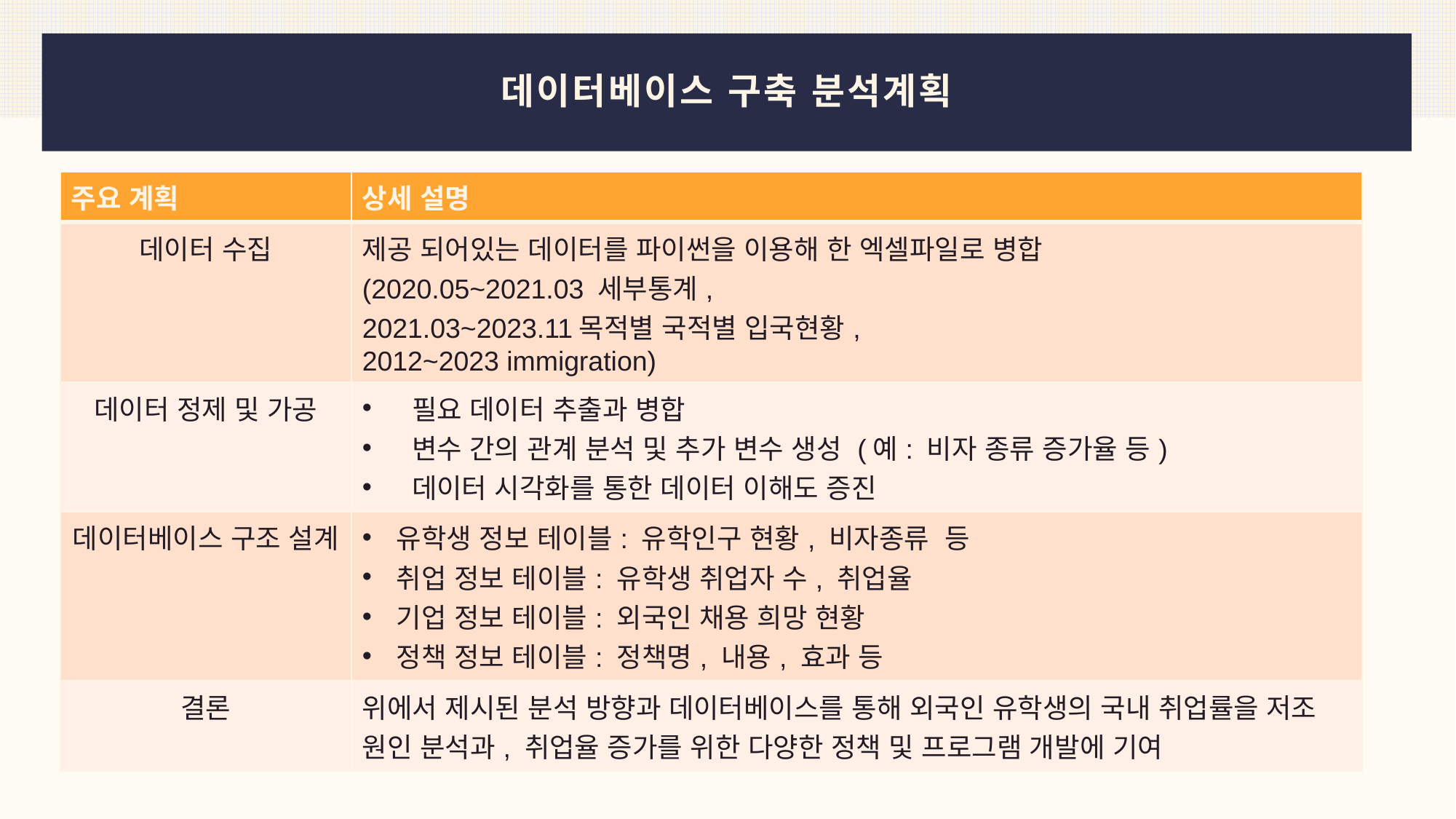

# 데이터베이스 구축 분석계획
| 주요 계획 | 상세 설명 |
| --- | --- |
| 데이터 수집 | 제공 되어있는 데이터를 파이썬을 이용해 한 엑셀파일로 병합 (2020.05~2021.03 세부통계, 2021.03~2023.11목적별 국적별 입국현황, 2012~2023 immigration) |
| 데이터 정제 및 가공 | 필요 데이터 추출과 병합 변수 간의 관계 분석 및 추가 변수 생성 (예: 비자 종류 증가율 등) 데이터 시각화를 통한 데이터 이해도 증진 |
| 데이터베이스 구조 설계 | 유학생 정보 테이블: 유학인구 현황, 비자종류 등 취업 정보 테이블: 유학생 취업자 수, 취업율 기업 정보 테이블: 외국인 채용 희망 현황 정책 정보 테이블: 정책명, 내용, 효과 등 |
| 결론 | 위에서 제시된 분석 방향과 데이터베이스를 통해 외국인 유학생의 국내 취업률을 저조 원인 분석과, 취업율 증가를 위한 다양한 정책 및 프로그램 개발에 기여 |